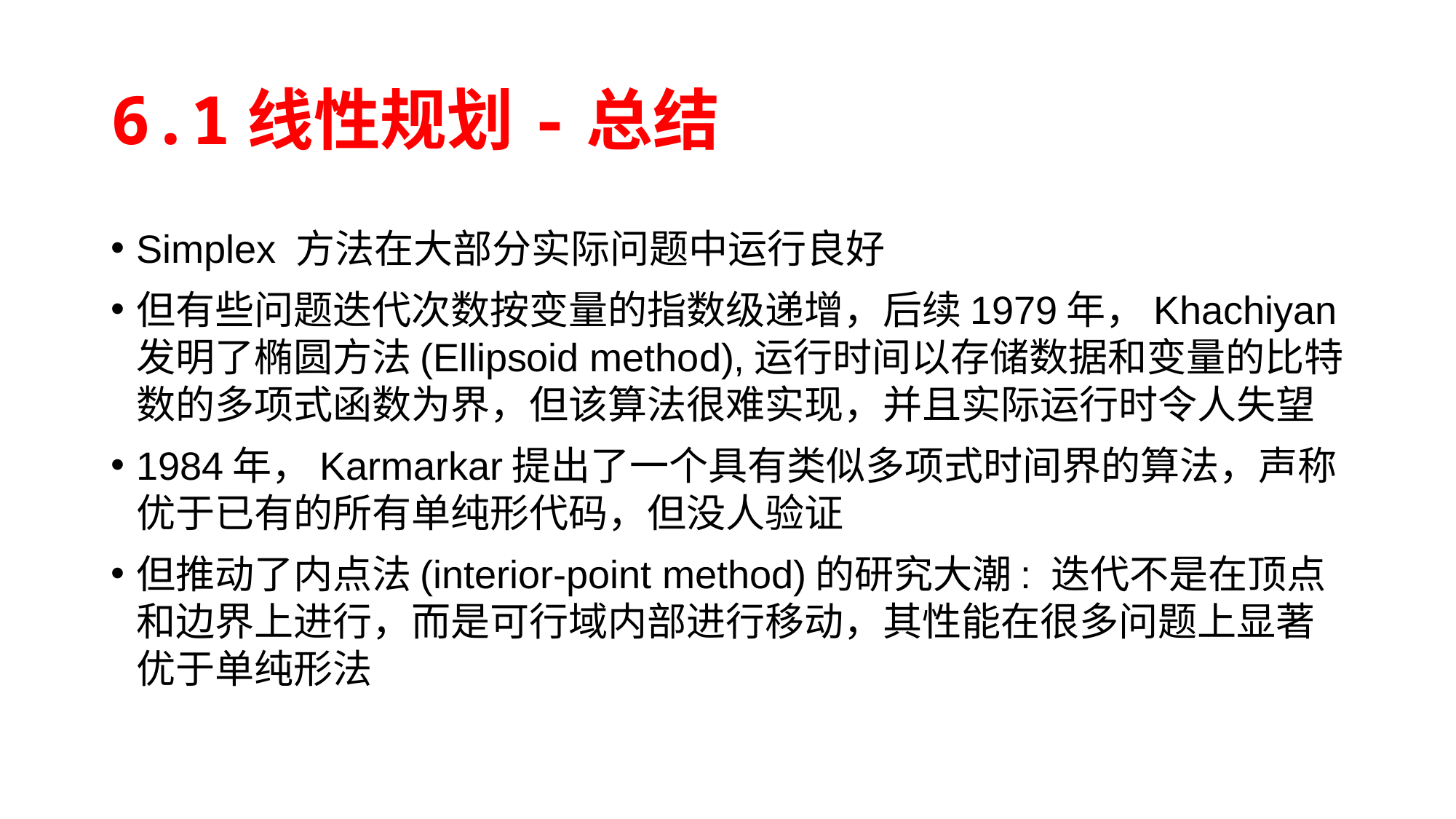

# 6.1线性规划-总结
Simplex 方法在大部分实际问题中运行良好
但有些问题迭代次数按变量的指数级递增，后续1979年，Khachiyan发明了椭圆方法(Ellipsoid method),运行时间以存储数据和变量的比特数的多项式函数为界，但该算法很难实现，并且实际运行时令人失望
1984年，Karmarkar提出了一个具有类似多项式时间界的算法，声称优于已有的所有单纯形代码，但没人验证
但推动了内点法(interior-point method)的研究大潮: 迭代不是在顶点和边界上进行，而是可行域内部进行移动，其性能在很多问题上显著优于单纯形法